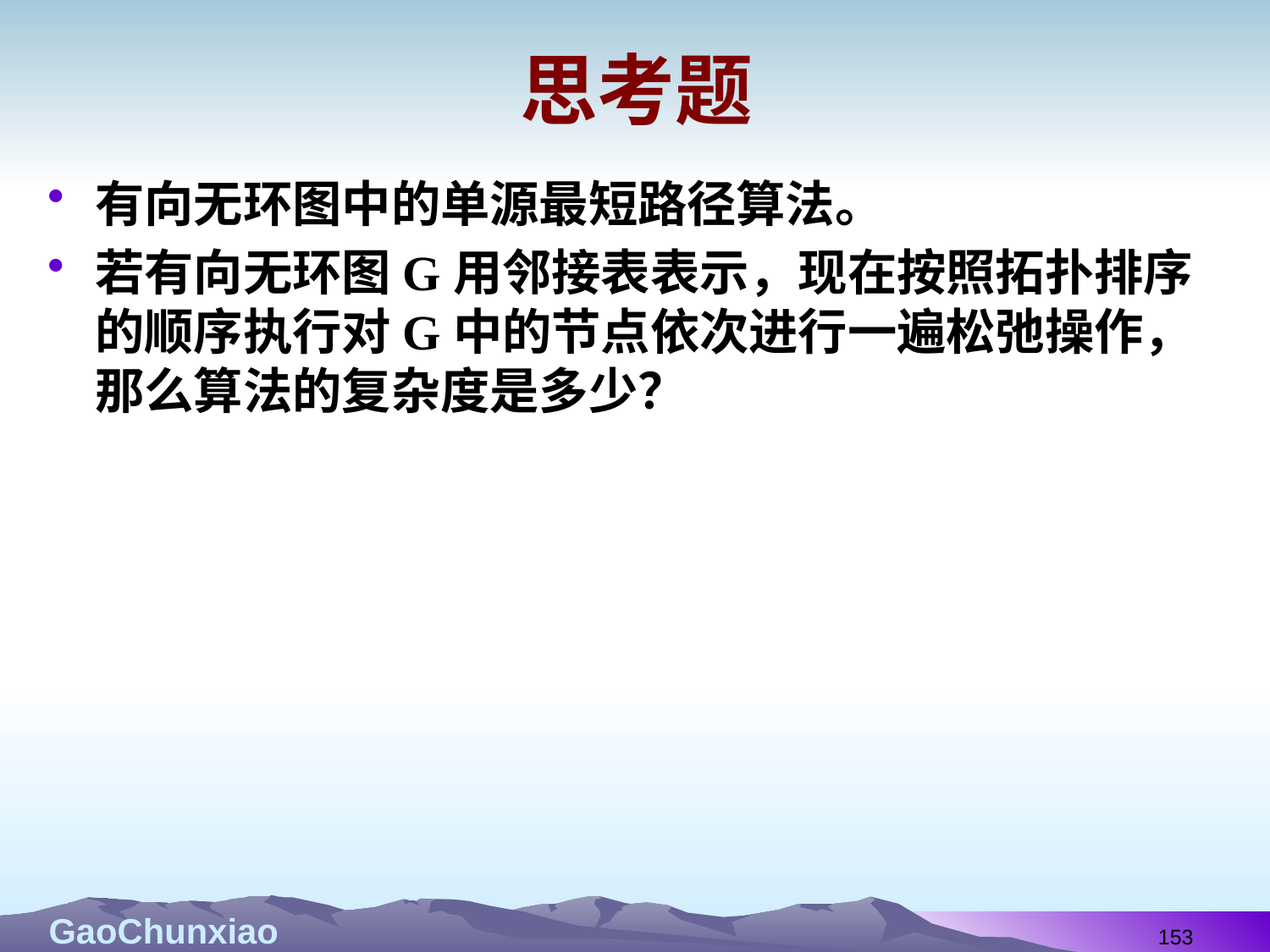

# 思考题
有向无环图中的单源最短路径算法。
若有向无环图G用邻接表表示，现在按照拓扑排序的顺序执行对G中的节点依次进行一遍松弛操作，那么算法的复杂度是多少？
153